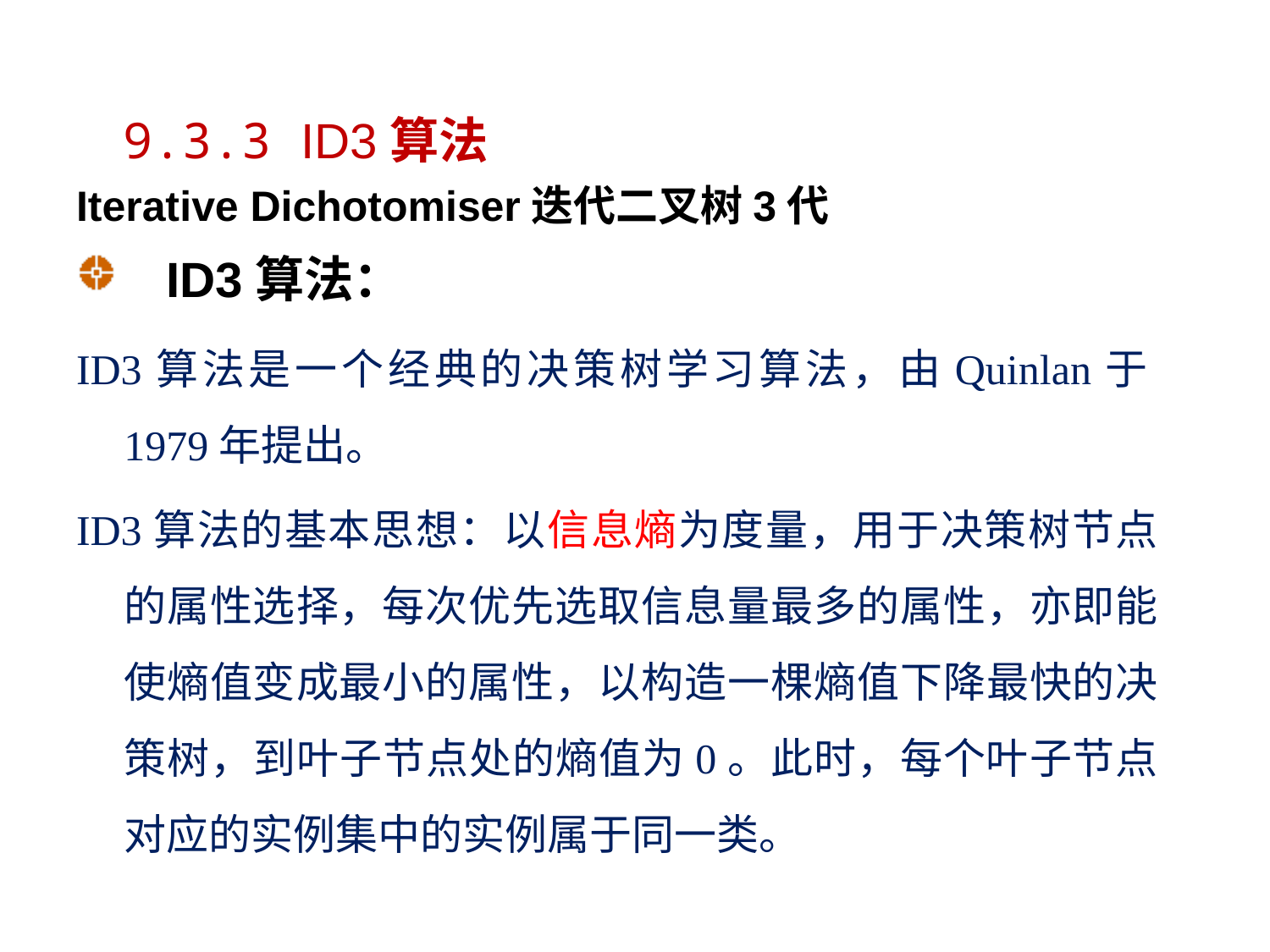

9.3.3 ID3算法
Iterative Dichotomiser迭代二叉树3代
   ID3算法：
ID3算法是一个经典的决策树学习算法，由Quinlan于1979年提出。
ID3算法的基本思想：以信息熵为度量，用于决策树节点的属性选择，每次优先选取信息量最多的属性，亦即能使熵值变成最小的属性，以构造一棵熵值下降最快的决策树，到叶子节点处的熵值为0。此时，每个叶子节点对应的实例集中的实例属于同一类。